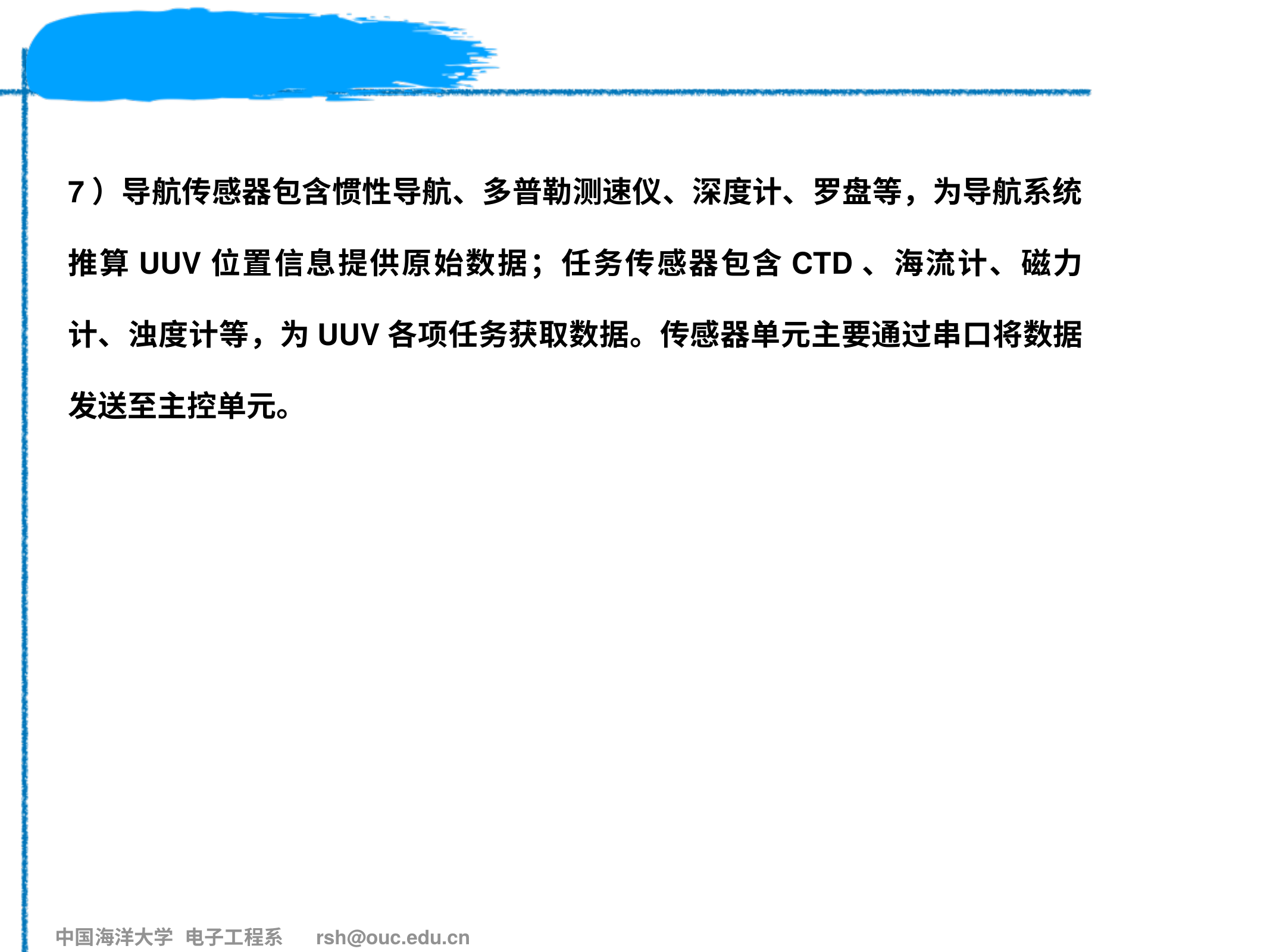

7）导航传感器包含惯性导航、多普勒测速仪、深度计、罗盘等，为导航系统推算UUV位置信息提供原始数据；任务传感器包含CTD、海流计、磁力计、浊度计等，为UUV各项任务获取数据。传感器单元主要通过串口将数据发送至主控单元。